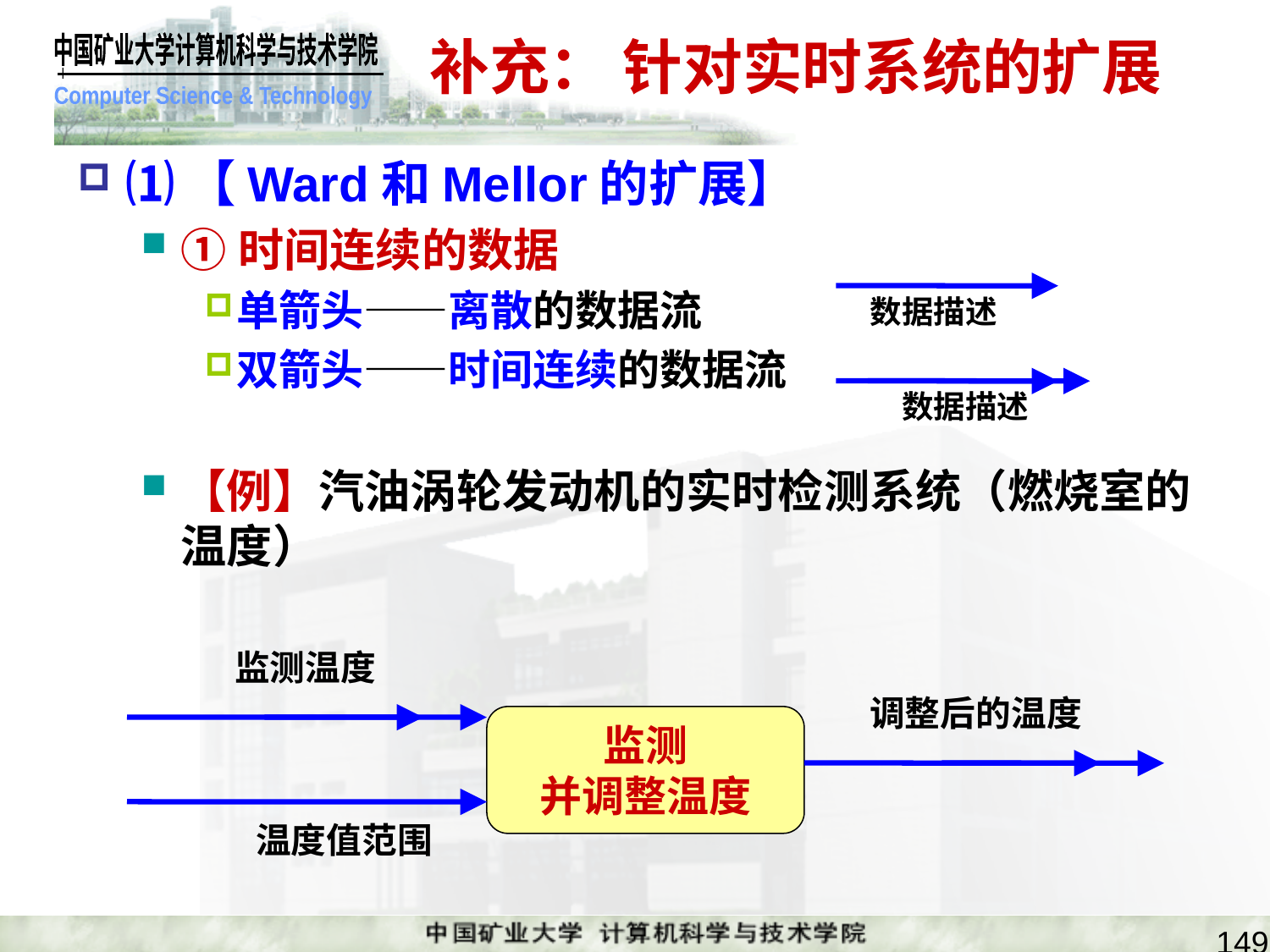

# 补充： 针对实时系统的扩展
⑴【Ward和Mellor的扩展】
①时间连续的数据
单箭头——离散的数据流
双箭头——时间连续的数据流

【例】汽油涡轮发动机的实时检测系统（燃烧室的温度）

数据描述

数据描述
监测温度

调整后的温度

监测
并调整温度

温度值范围
149